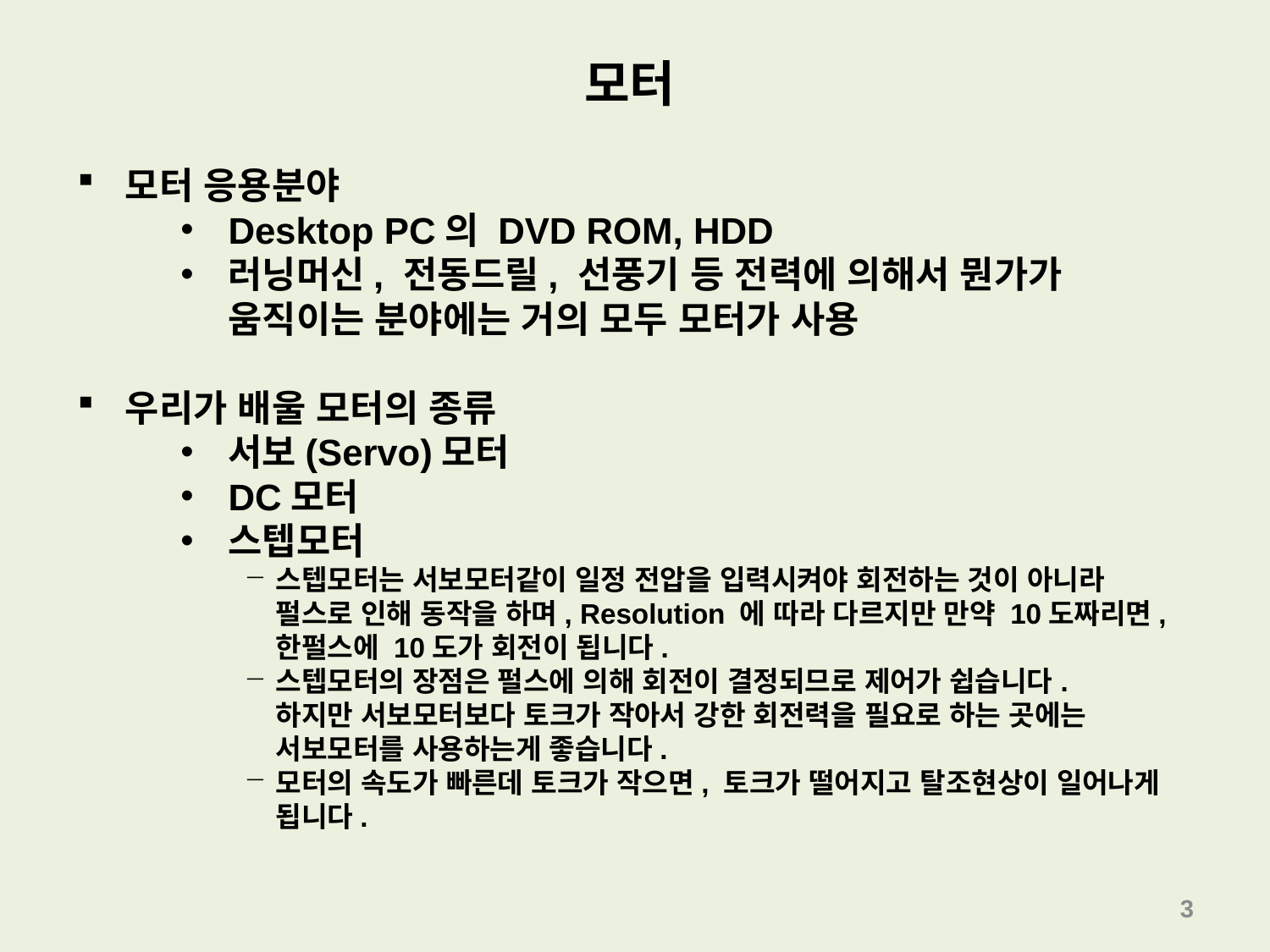

모터
모터 응용분야
Desktop PC의 DVD ROM, HDD
러닝머신, 전동드릴, 선풍기 등 전력에 의해서 뭔가가 움직이는 분야에는 거의 모두 모터가 사용

우리가 배울 모터의 종류
서보(Servo)모터
DC모터
스텝모터
스텝모터는 서보모터같이 일정 전압을 입력시켜야 회전하는 것이 아니라 펄스로 인해 동작을 하며, Resolution 에 따라 다르지만 만약 10도짜리면, 한펄스에 10도가 회전이 됩니다.
스텝모터의 장점은 펄스에 의해 회전이 결정되므로 제어가 쉽습니다.
하지만 서보모터보다 토크가 작아서 강한 회전력을 필요로 하는 곳에는 서보모터를 사용하는게 좋습니다.
모터의 속도가 빠른데 토크가 작으면, 토크가 떨어지고 탈조현상이 일어나게 됩니다.

3